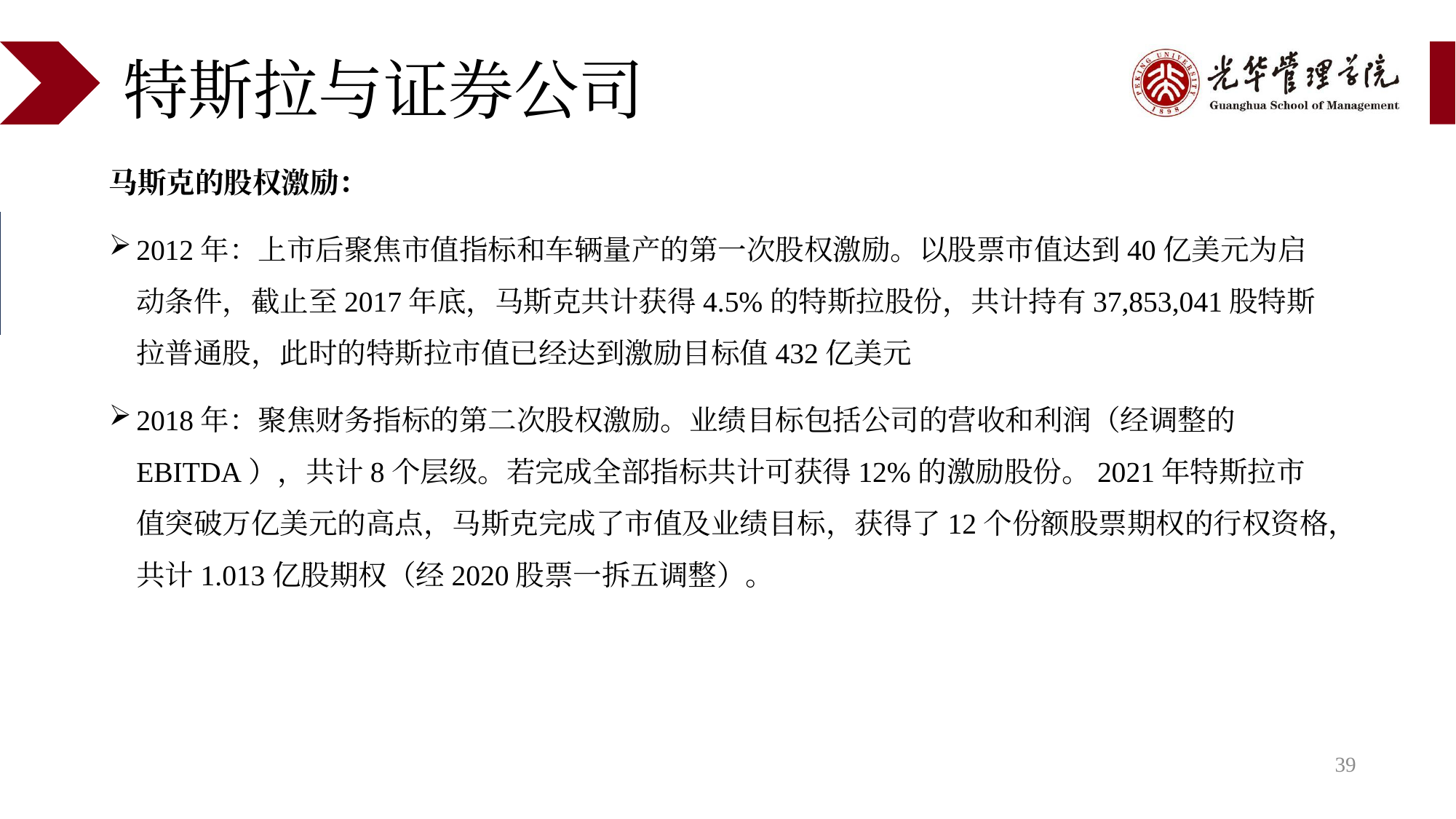

# 特斯拉与证券公司
马斯克的股权激励：
2012年：上市后聚焦市值指标和车辆量产的第一次股权激励。以股票市值达到40亿美元为启动条件，截止至2017年底，马斯克共计获得4.5%的特斯拉股份，共计持有37,853,041股特斯拉普通股，此时的特斯拉市值已经达到激励目标值432亿美元
2018年：聚焦财务指标的第二次股权激励。业绩目标包括公司的营收和利润（经调整的EBITDA），共计8个层级。若完成全部指标共计可获得12%的激励股份。2021年特斯拉市值突破万亿美元的高点，马斯克完成了市值及业绩目标，获得了12个份额股票期权的行权资格，共计1.013亿股期权（经2020股票一拆五调整）。

1. 回购需不需要过中介（时间）
2. 股权激励
39